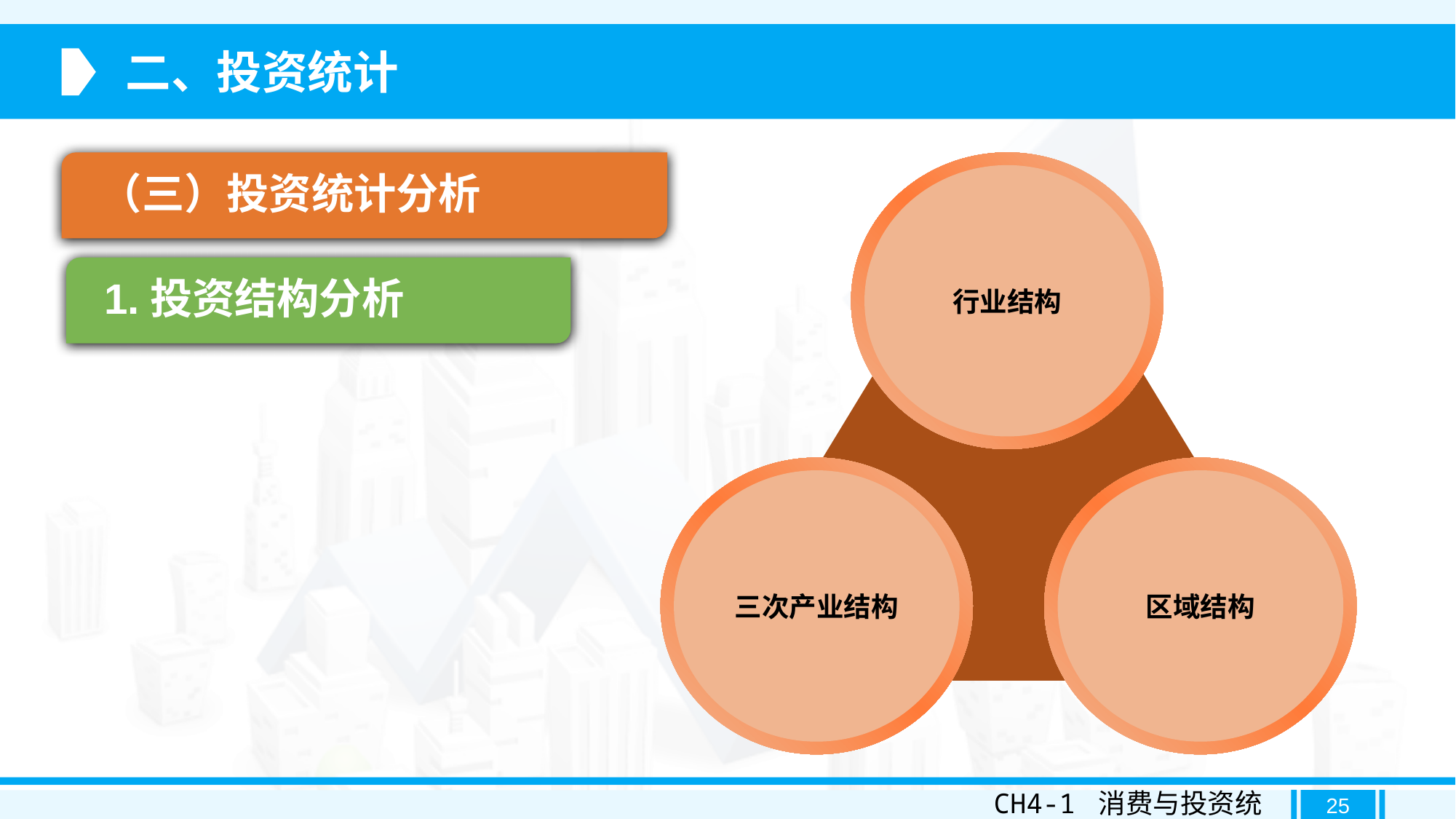

二、投资统计

（三）投资统计分析

行业结构

三次产业结构

区域结构
1.投资结构分析
CH4-1 消费与投资统计
25